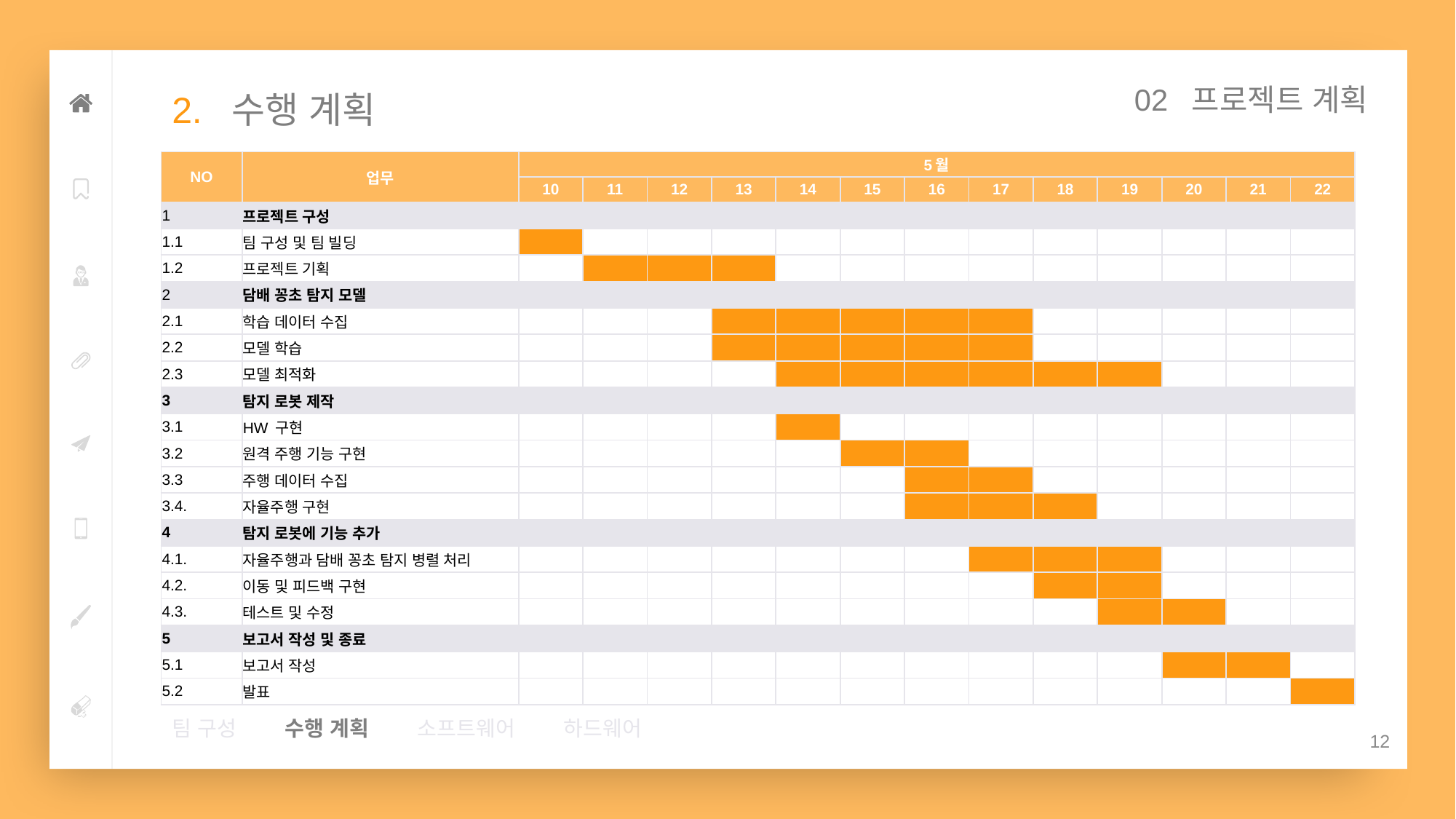

02  프로젝트 계획
# 2.  수행 계획
| NO | 업무 | 5월 |  |  |  |  |  |  |  |  |  |  |  |  |
| --- | --- | --- | --- | --- | --- | --- | --- | --- | --- | --- | --- | --- | --- | --- |
|  |  | 10 | 11 | 12 | 13 | 14 | 15 | 16 | 17 | 18 | 19 | 20 | 21 | 22 |
| 1 | 프로젝트 구성 |  |  |  |  |  |  |  |  |  |  |  |  |  |
| 1.1 | 팀 구성 및 팀 빌딩 |  |  |  |  |  |  |  |  |  |  |  |  |  |
| 1.2 | 프로젝트 기획 |  |  |  |  |  |  |  |  |  |  |  |  |  |
| 2 | 담배 꽁초 탐지 모델 |  |  |  |  |  |  |  |  |  |  |  |  |  |
| 2.1 | 학습 데이터 수집 |  |  |  |  |  |  |  |  |  |  |  |  |  |
| 2.2 | 모델 학습 |  |  |  |  |  |  |  |  |  |  |  |  |  |
| 2.3 | 모델 최적화 |  |  |  |  |  |  |  |  |  |  |  |  |  |
| 3 | 탐지 로봇 제작 |  |  |  |  |  |  |  |  |  |  |  |  |  |
| 3.1 | HW 구현 |  |  |  |  |  |  |  |  |  |  |  |  |  |
| 3.2 | 원격 주행 기능 구현 |  |  |  |  |  |  |  |  |  |  |  |  |  |
| 3.3 | 주행 데이터 수집 |  |  |  |  |  |  |  |  |  |  |  |  |  |
| 3.4. | 자율주행 구현 |  |  |  |  |  |  |  |  |  |  |  |  |  |
| 4 | 탐지 로봇에 기능 추가 |  |  |  |  |  |  |  |  |  |  |  |  |  |
| 4.1. | 자율주행과 담배 꽁초 탐지 병렬 처리 |  |  |  |  |  |  |  |  |  |  |  |  |  |
| 4.2. | 이동 및 피드백 구현 |  |  |  |  |  |  |  |  |  |  |  |  |  |
| 4.3. | 테스트 및 수정 |  |  |  |  |  |  |  |  |  |  |  |  |  |
| 5 | 보고서 작성 및 종료 |  |  |  |  |  |  |  |  |  |  |  |  |  |
| 5.1 | 보고서 작성 |  |  |  |  |  |  |  |  |  |  |  |  |  |
| 5.2 | 발표 |  |  |  |  |  |  |  |  |  |  |  |  |  |
팀 구성        수행 계획        소프트웨어        하드웨어
12